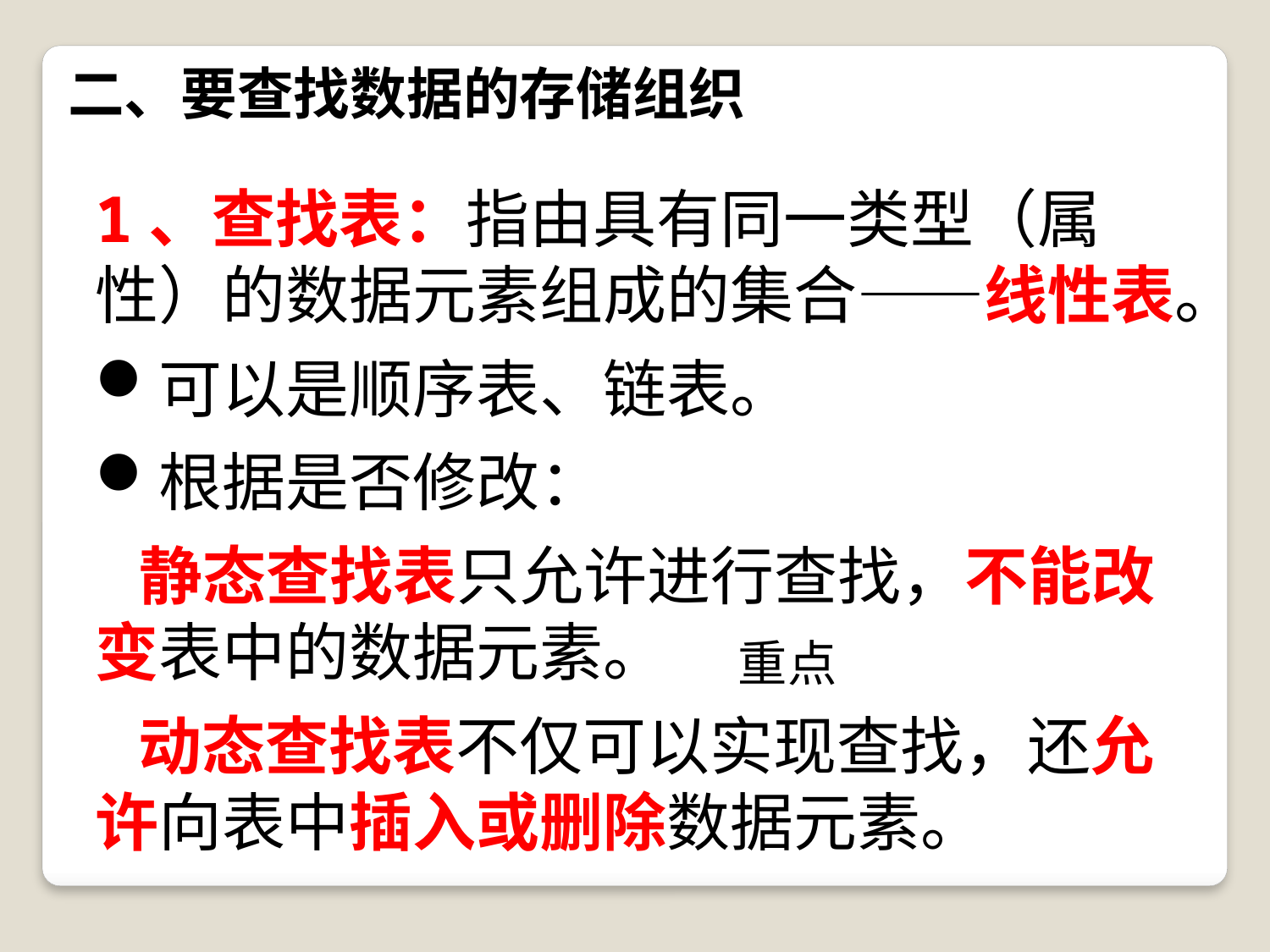

# 二、要查找数据的存储组织
1、查找表：指由具有同一类型（属性）的数据元素组成的集合——线性表。
可以是顺序表、链表。
根据是否修改：
  静态查找表只允许进行查找，不能改变表中的数据元素。
  动态查找表不仅可以实现查找，还允许向表中插入或删除数据元素。

重点